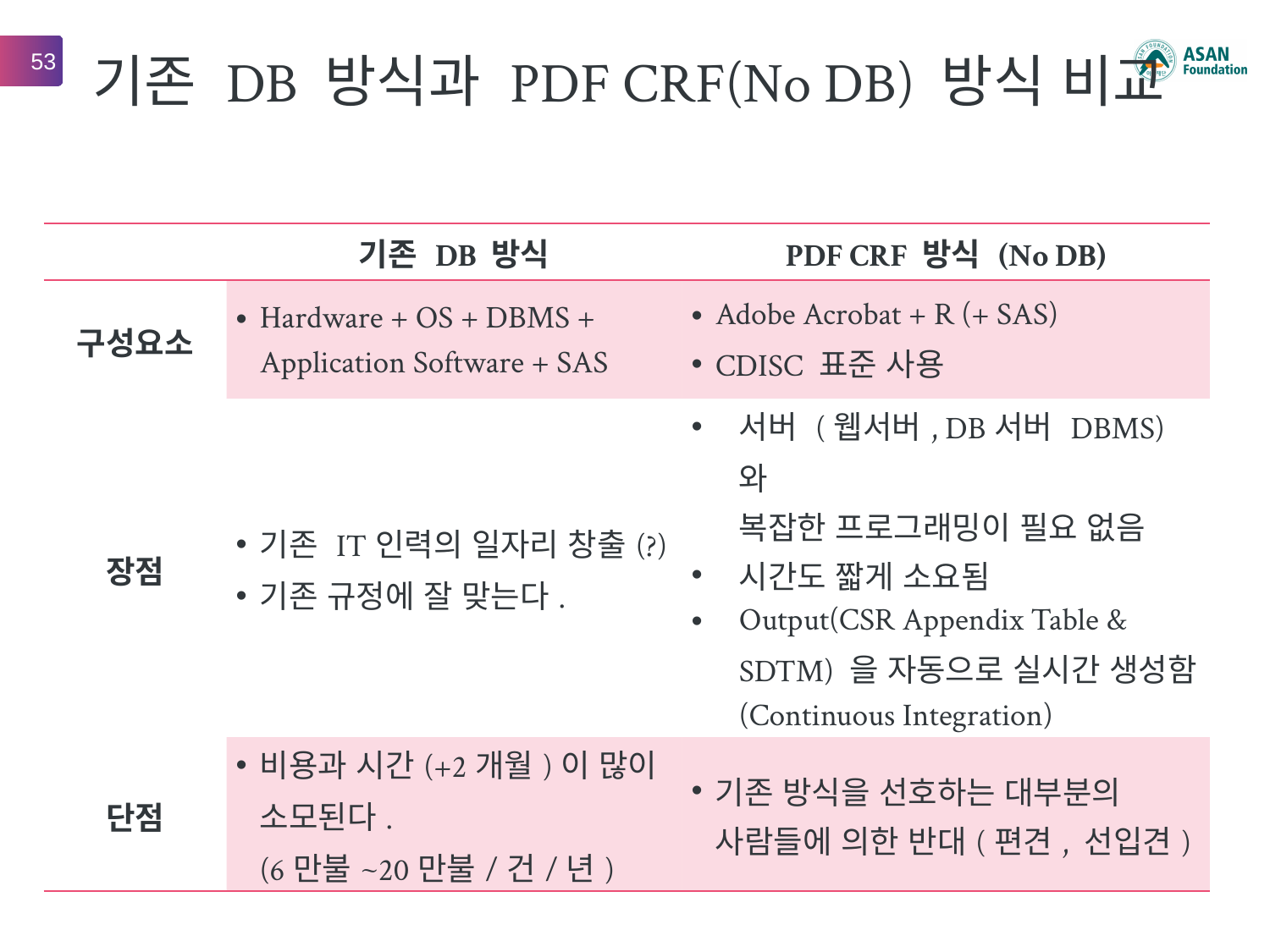

53
# 기존 DB 방식과 PDF CRF(No DB) 방식 비교
|  | 기존 DB 방식 | PDF CRF 방식 (No DB) |
| --- | --- | --- |
| 구성요소 | Hardware + OS + DBMS + Application Software + SAS | Adobe Acrobat + R (+ SAS) CDISC 표준 사용 |
| 장점 | 기존 IT인력의 일자리 창출(?) 기존 규정에 잘 맞는다. | 서버 (웹서버, DB서버 DBMS)와 복잡한 프로그래밍이 필요 없음 시간도 짧게 소요됨 Output(CSR Appendix Table & SDTM) 을 자동으로 실시간 생성함(Continuous Integration) |
| 단점 | 비용과 시간(+2개월)이 많이 소모된다. (6만불~20만불/건/년) | 기존 방식을 선호하는 대부분의 사람들에 의한 반대(편견, 선입견) |